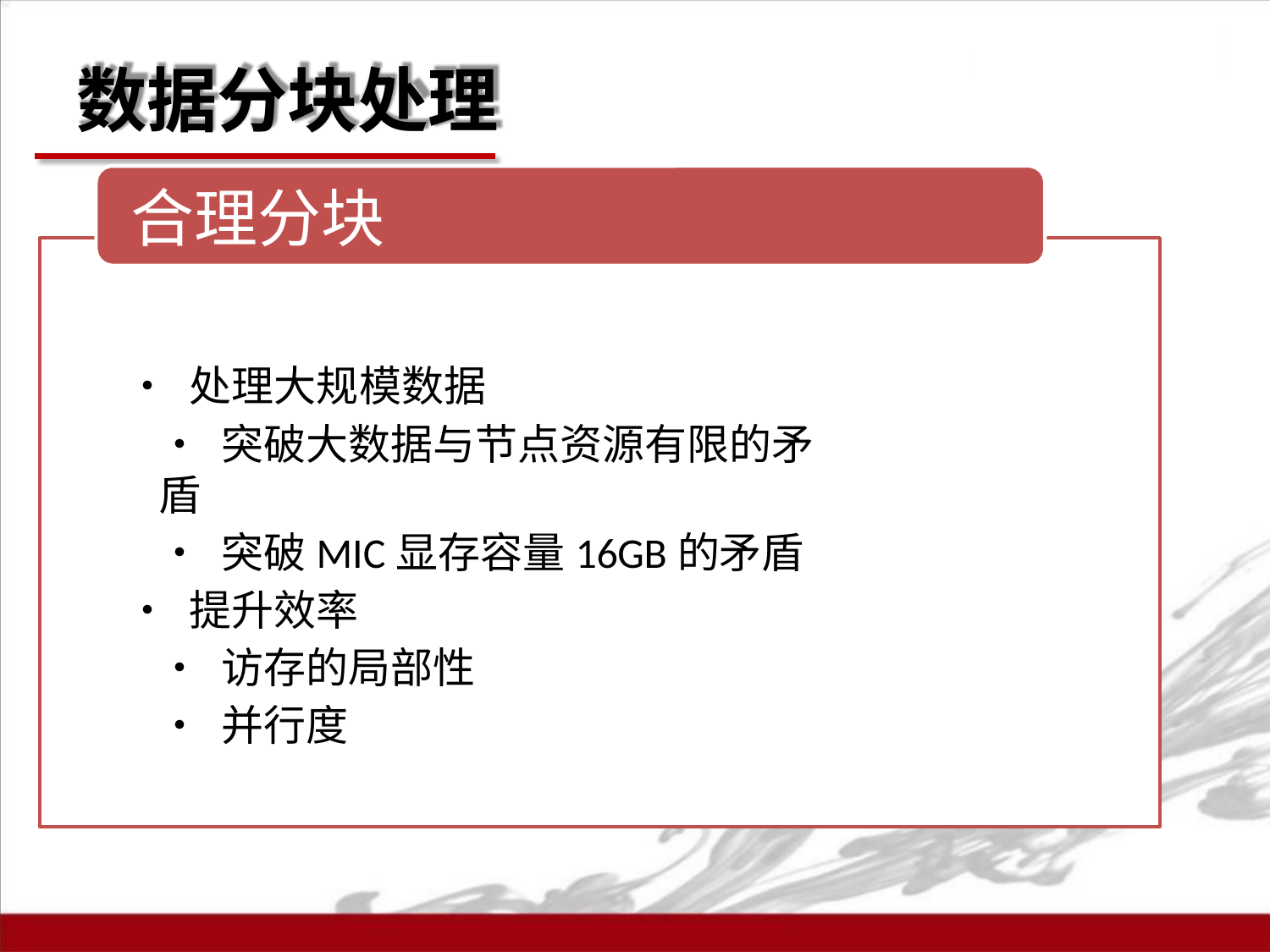

# 数据分块处理

合理分块

• 处理大规模数据
• 突破大数据与节点资源有限的矛盾
• 突破MIC显存容量16GB的矛盾
• 提升效率
• 访存的局部性
• 并行度